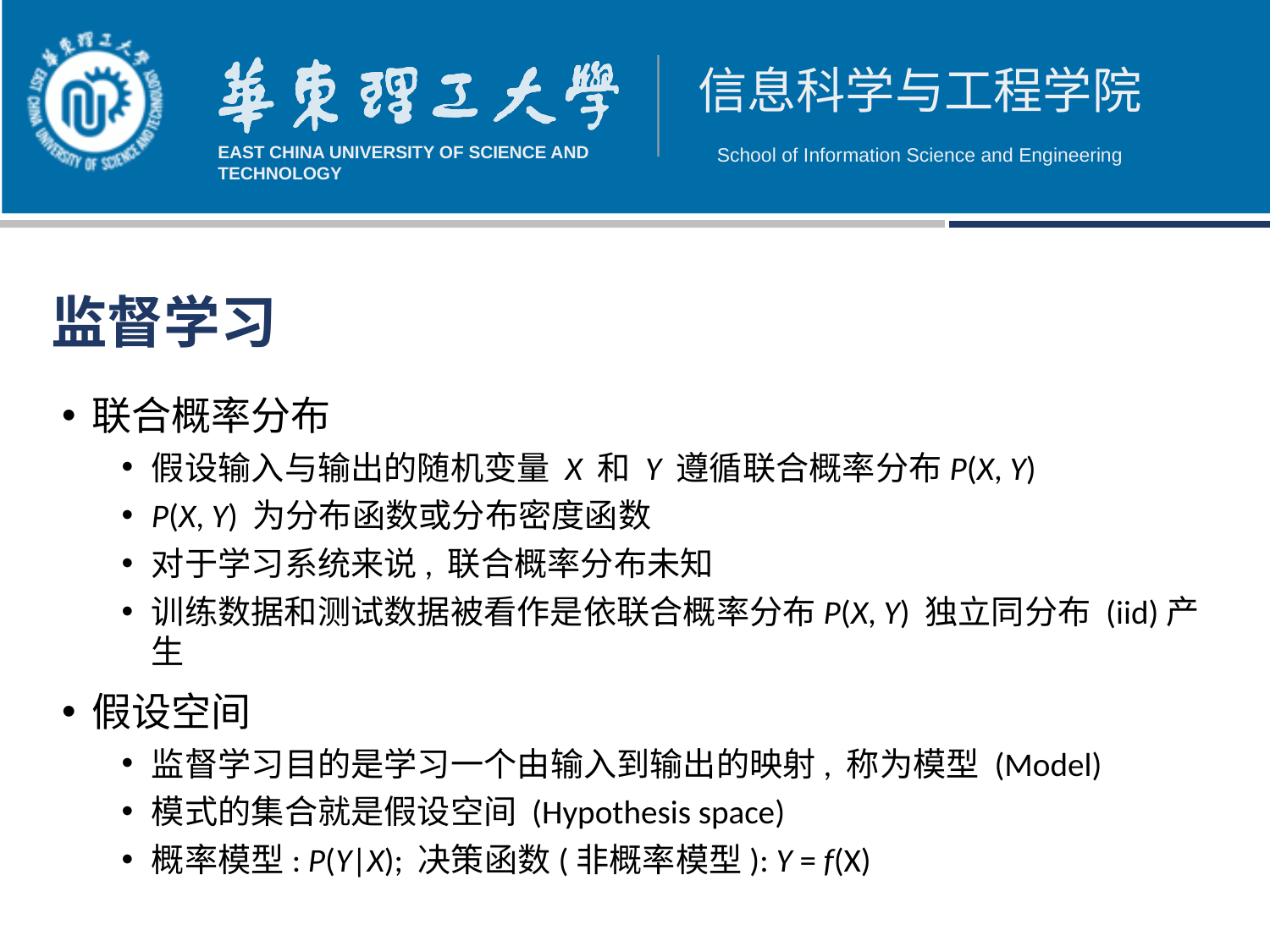

监督学习
联合概率分布
假设输入与输出的随机变量 X 和 Y 遵循联合概率分布P(X, Y)
P(X, Y) 为分布函数或分布密度函数
对于学习系统来说, 联合概率分布未知
训练数据和测试数据被看作是依联合概率分布P(X, Y) 独立同分布 (iid)产生
假设空间
监督学习目的是学习一个由输入到输出的映射, 称为模型 (Model)
模式的集合就是假设空间 (Hypothesis space)
概率模型: P(Y|X); 决策函数(非概率模型): Y = f(X)
38